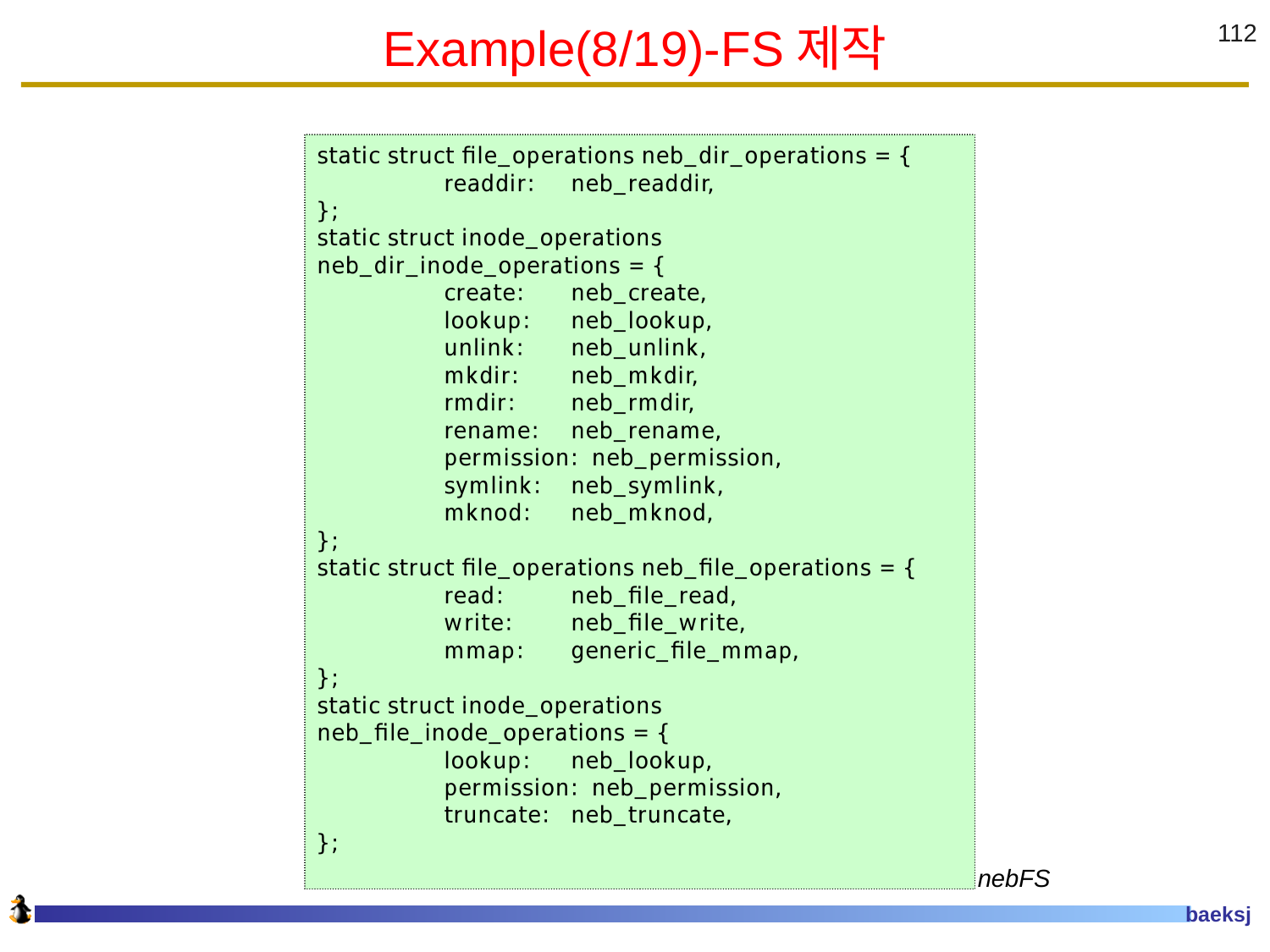

# Example(8/19)-FS제작
112

static struct file_operations neb_dir_operations = {
	readdir: 	neb_readdir,
};
static struct inode_operations neb_dir_inode_operations = {
	create: 	neb_create,
	lookup: 	neb_lookup,
	unlink: 	neb_unlink,
	mkdir: 	neb_mkdir,
	rmdir:	neb_rmdir,
	rename: 	neb_rename,
	permission:  neb_permission,
	symlink:	neb_symlink,
	mknod: 	neb_mknod,
};
static struct file_operations neb_file_operations = {
	read: 	neb_file_read,
	write: 	neb_file_write,
	mmap: 	generic_file_mmap,
};
static struct inode_operations neb_file_inode_operations = {
	lookup: 	neb_lookup,
	permission:  neb_permission,
	truncate:	neb_truncate,
};

nebFS